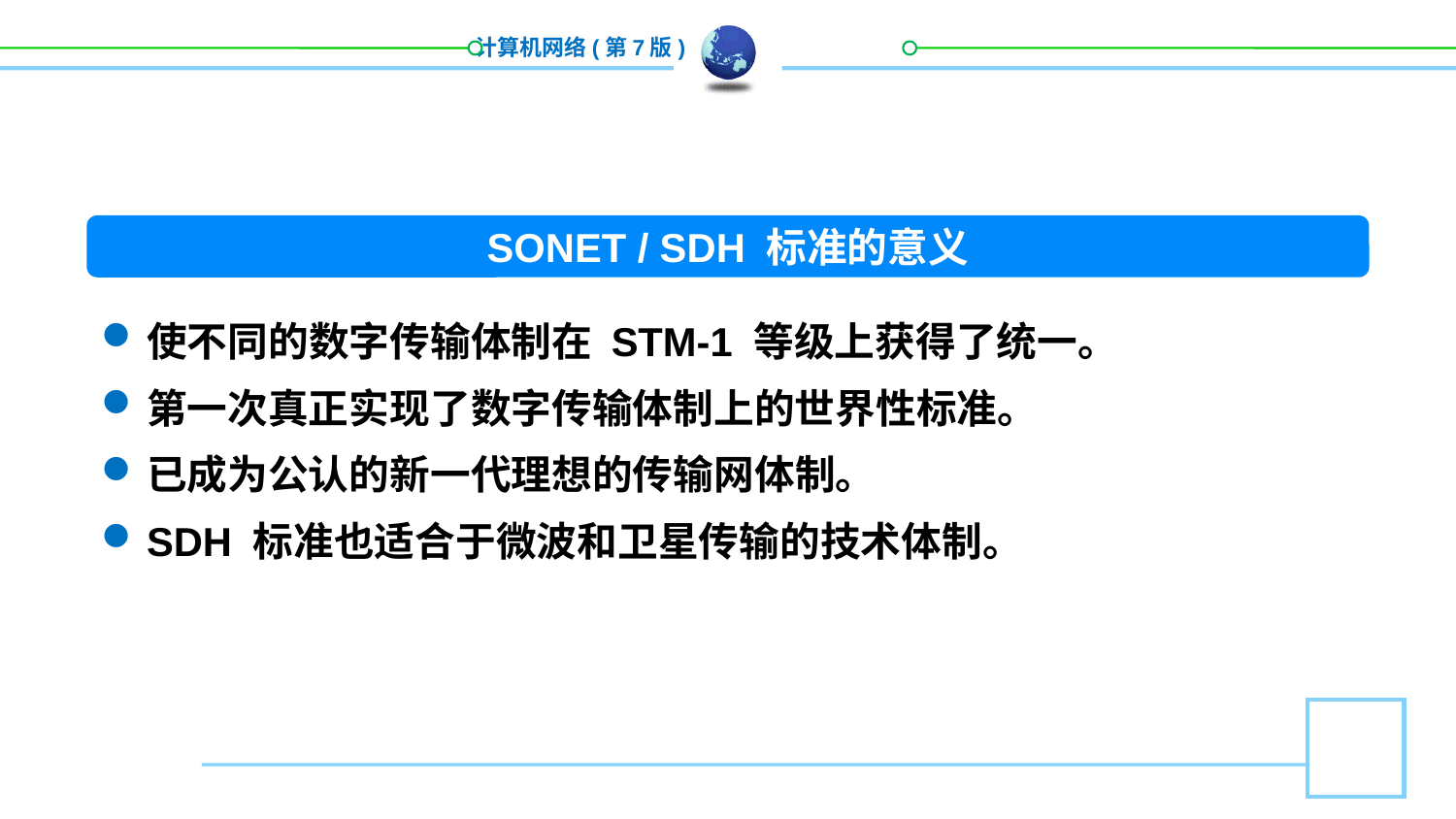

SONET / SDH 标准的意义

使不同的数字传输体制在 STM-1 等级上获得了统一。
第一次真正实现了数字传输体制上的世界性标准。
已成为公认的新一代理想的传输网体制。
SDH 标准也适合于微波和卫星传输的技术体制。